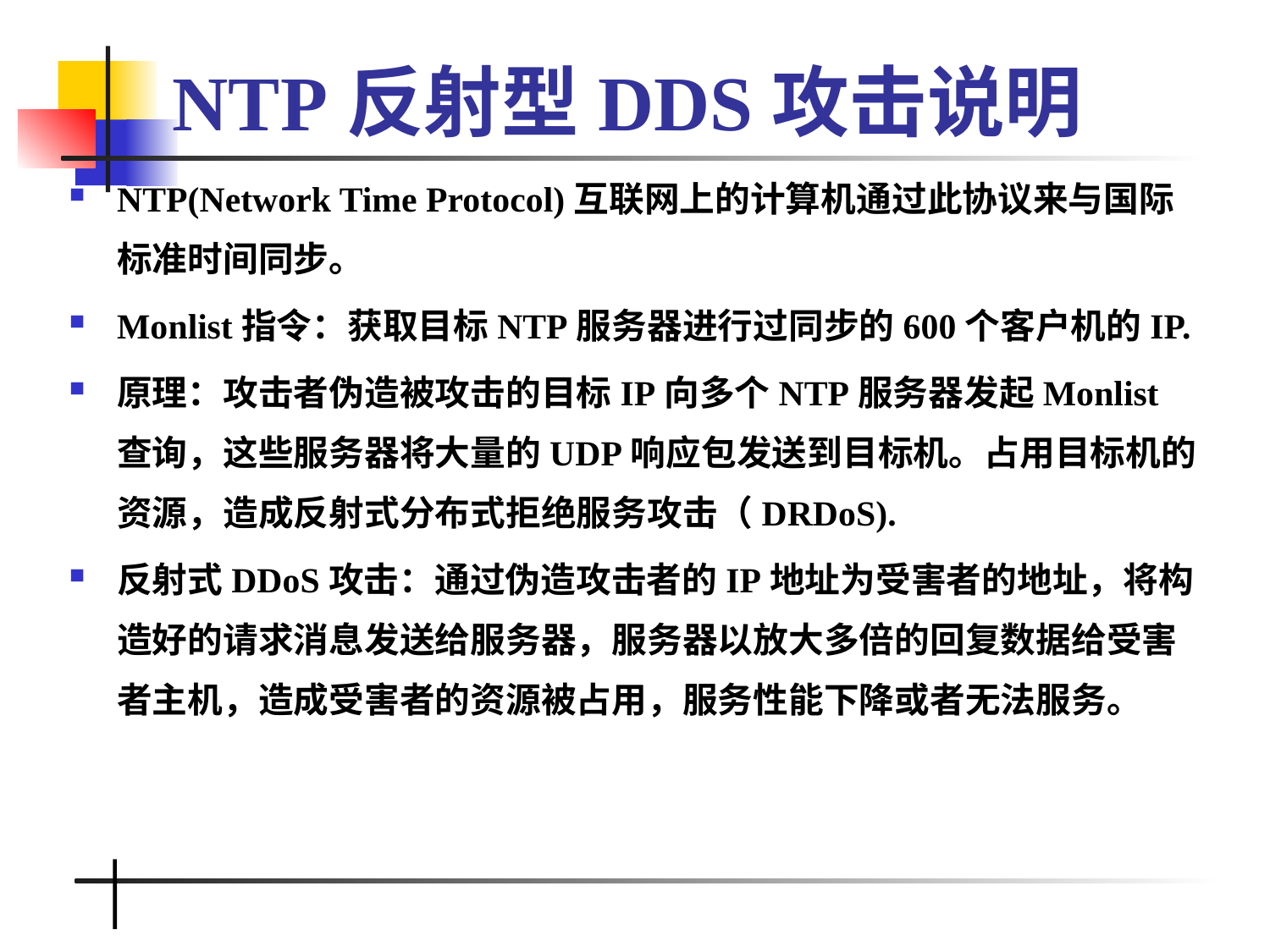

# NTP反射型DDS攻击说明
NTP(Network Time Protocol)互联网上的计算机通过此协议来与国际标准时间同步。
Monlist指令：获取目标NTP服务器进行过同步的600个客户机的IP.
原理：攻击者伪造被攻击的目标IP向多个NTP服务器发起Monlist查询，这些服务器将大量的UDP响应包发送到目标机。占用目标机的资源，造成反射式分布式拒绝服务攻击（DRDoS).
反射式DDoS攻击：通过伪造攻击者的IP地址为受害者的地址，将构造好的请求消息发送给服务器，服务器以放大多倍的回复数据给受害者主机，造成受害者的资源被占用，服务性能下降或者无法服务。